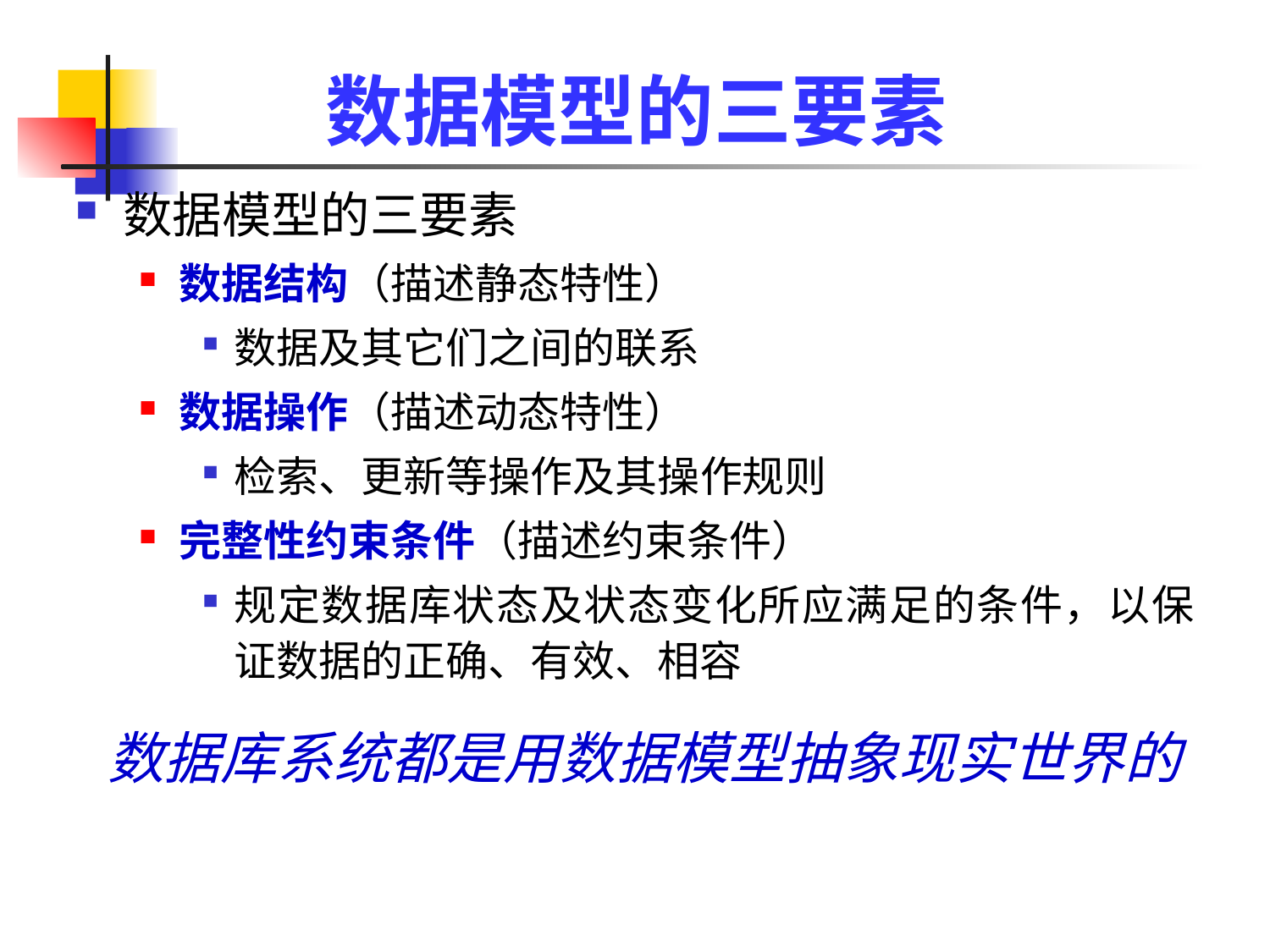

# 数据模型的三要素
数据模型的三要素
数据结构（描述静态特性）
数据及其它们之间的联系
数据操作（描述动态特性）
检索、更新等操作及其操作规则
完整性约束条件（描述约束条件）
规定数据库状态及状态变化所应满足的条件，以保证数据的正确、有效、相容
数据库系统都是用数据模型抽象现实世界的